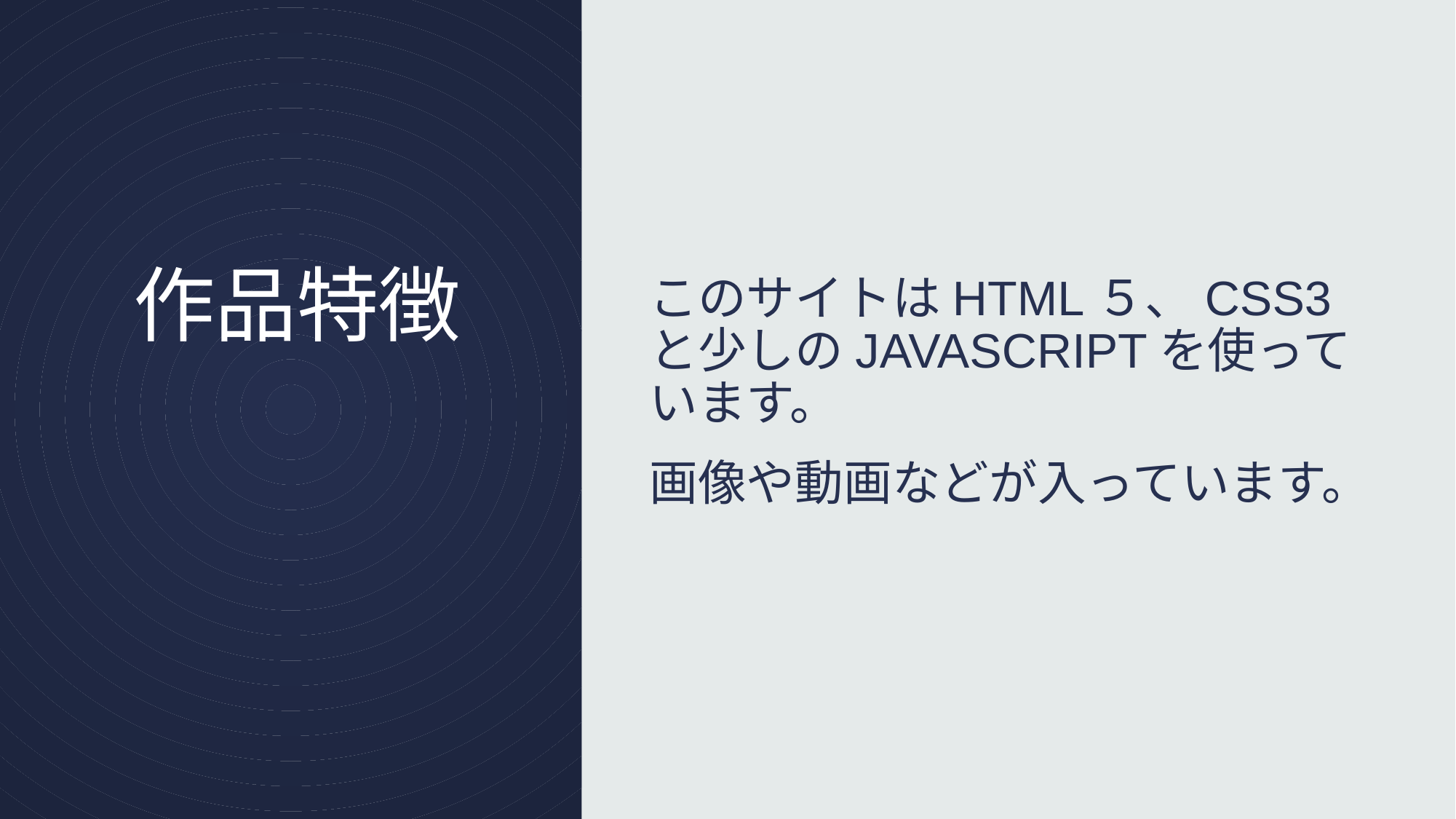

# 作品特徴
このサイトはHTML５、CSS3と少しのJAVASCRIPTを使っています。
画像や動画などが入っています。